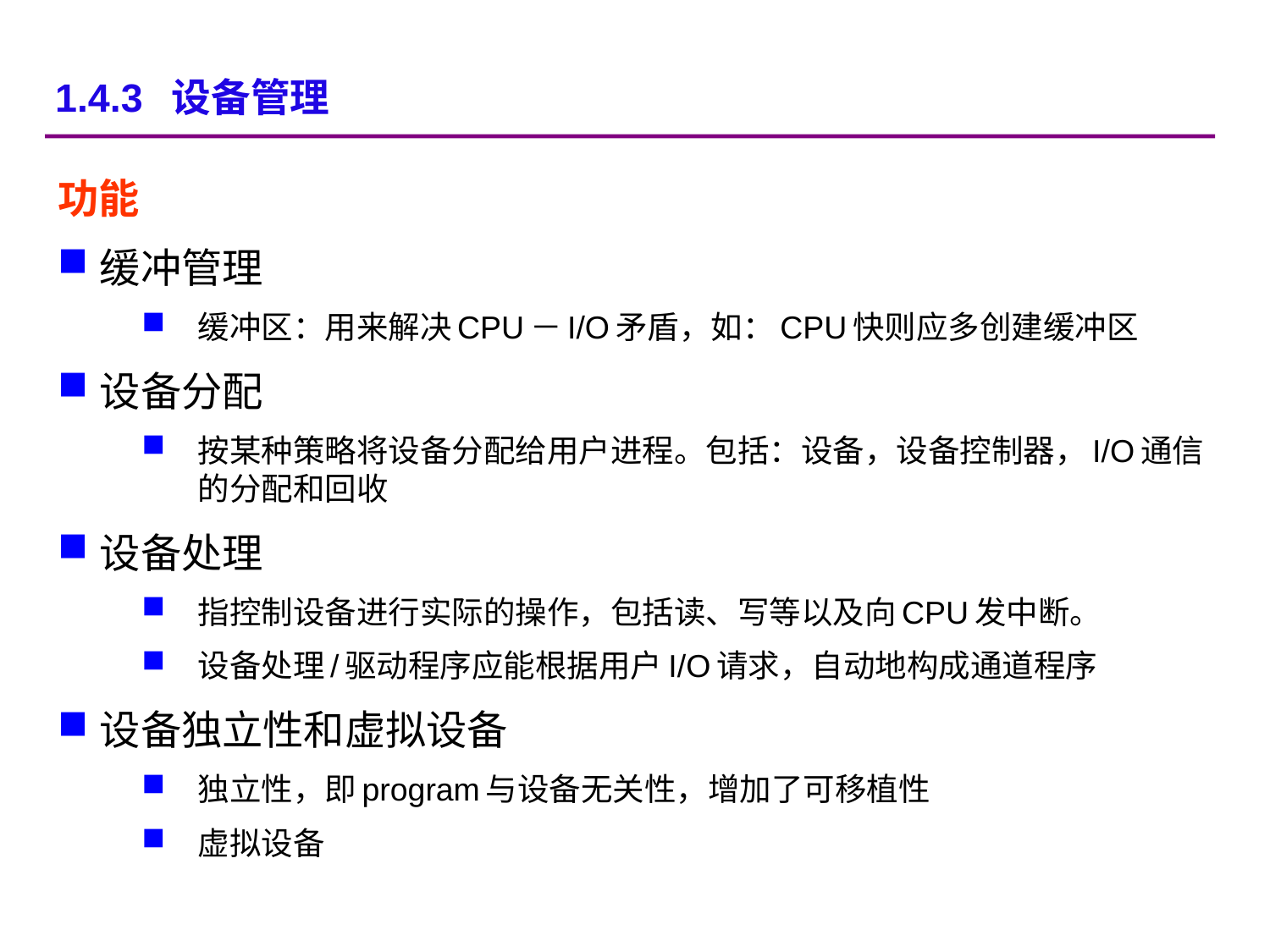

1.4.3  设备管理

功能
缓冲管理
缓冲区：用来解决CPU－I/O矛盾，如：CPU快则应多创建缓冲区
设备分配
按某种策略将设备分配给用户进程。包括：设备，设备控制器，I/O通信的分配和回收
设备处理
指控制设备进行实际的操作，包括读、写等以及向CPU发中断。
设备处理/驱动程序应能根据用户I/O请求，自动地构成通道程序
设备独立性和虚拟设备
独立性，即program与设备无关性，增加了可移植性
虚拟设备